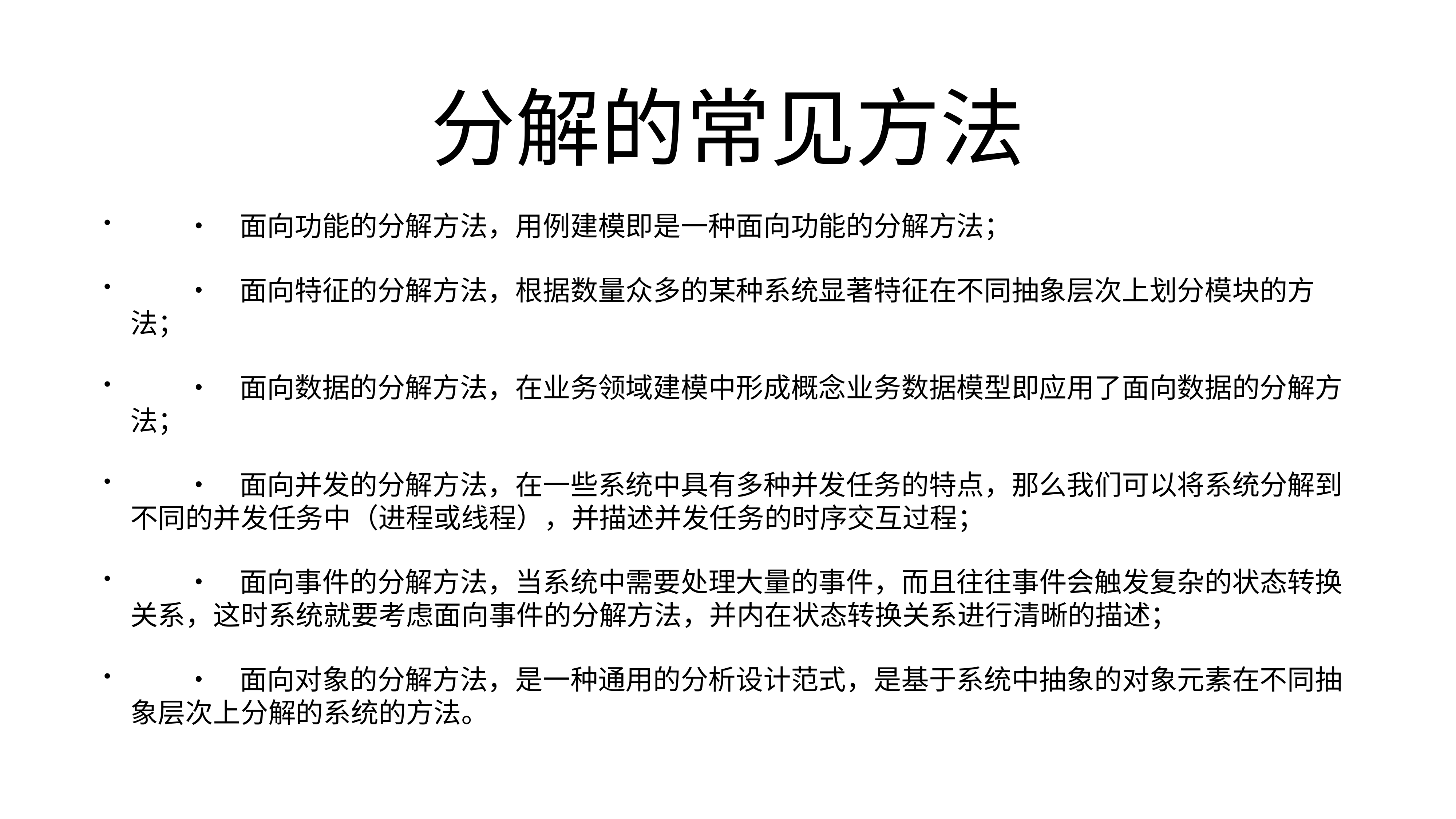

# 分解的常见方法
	•	面向功能的分解方法，用例建模即是一种面向功能的分解方法；
	•	面向特征的分解方法，根据数量众多的某种系统显著特征在不同抽象层次上划分模块的方法；
	•	面向数据的分解方法，在业务领域建模中形成概念业务数据模型即应用了面向数据的分解方法；
	•	面向并发的分解方法，在一些系统中具有多种并发任务的特点，那么我们可以将系统分解到不同的并发任务中（进程或线程），并描述并发任务的时序交互过程；
	•	面向事件的分解方法，当系统中需要处理大量的事件，而且往往事件会触发复杂的状态转换关系，这时系统就要考虑面向事件的分解方法，并内在状态转换关系进行清晰的描述；
	•	面向对象的分解方法，是一种通用的分析设计范式，是基于系统中抽象的对象元素在不同抽象层次上分解的系统的方法。